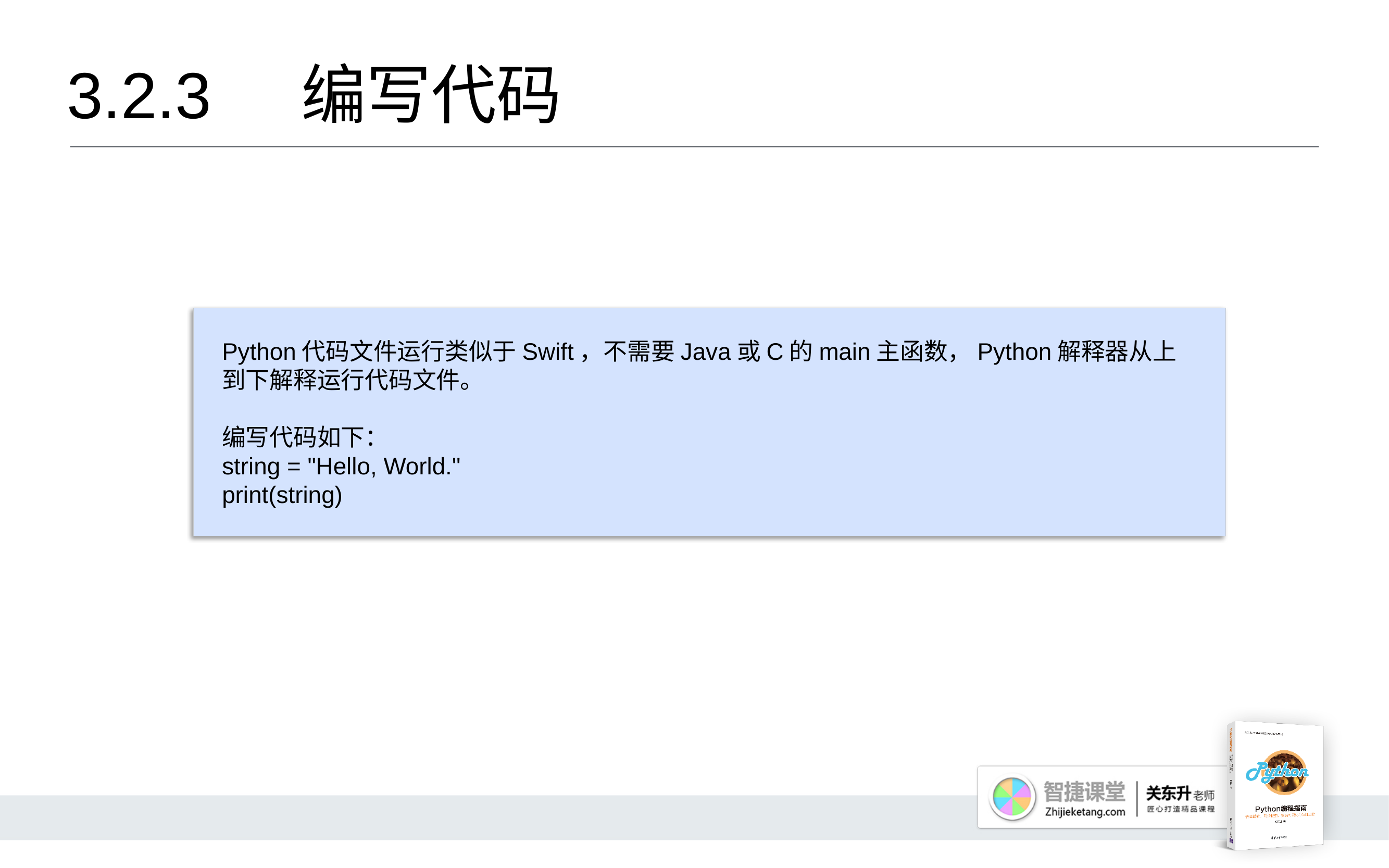

# 3.2.3 	编写代码
Python代码文件运行类似于Swift，不需要Java或C的main主函数，Python解释器从上到下解释运行代码文件。

编写代码如下：
string = "Hello, World."
print(string)